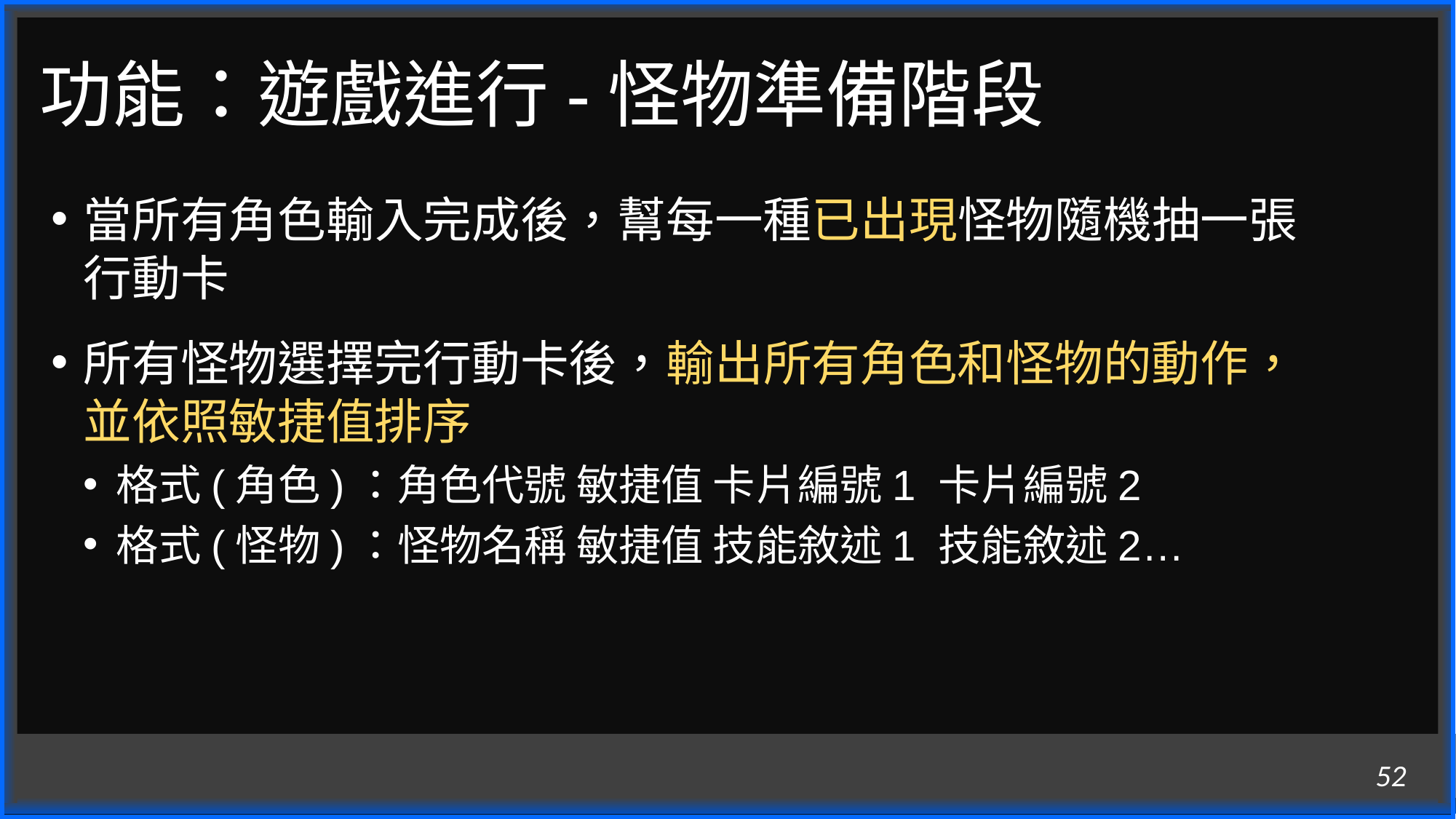

# 功能：遊戲進行-怪物準備階段
當所有角色輸入完成後，幫每一種已出現怪物隨機抽一張行動卡
所有怪物選擇完行動卡後，輸出所有角色和怪物的動作，並依照敏捷值排序
格式(角色)：角色代號 敏捷值 卡片編號1 卡片編號2
格式(怪物)：怪物名稱 敏捷值 技能敘述1 技能敘述2…